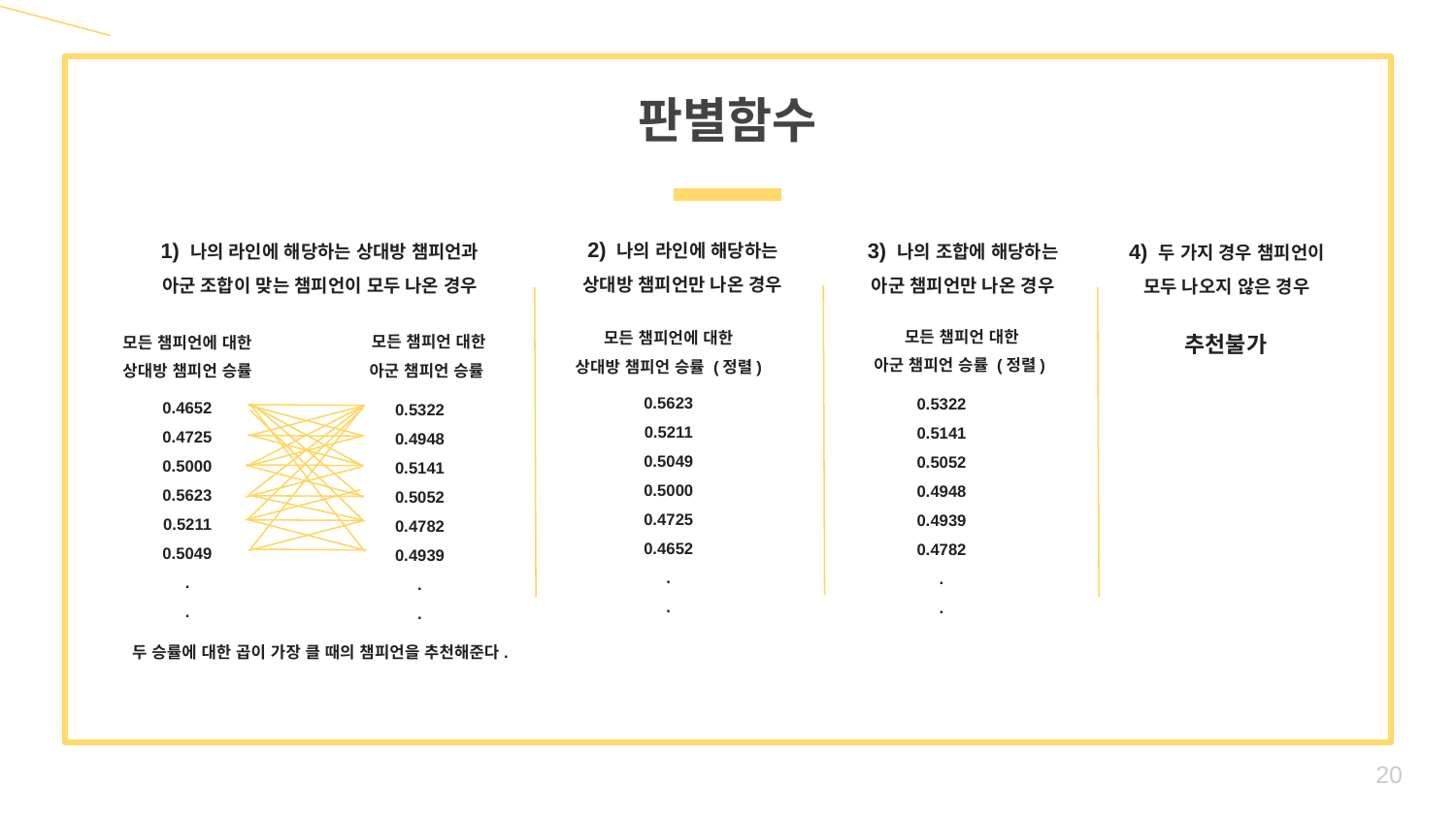

판별함수
2) 나의 라인에 해당하는
상대방 챔피언만 나온 경우

3) 나의 조합에 해당하는
아군 챔피언만 나온 경우

1) 나의 라인에 해당하는 상대방 챔피언과
아군 조합이 맞는 챔피언이 모두 나온 경우

4) 두 가지 경우 챔피언이
모두 나오지 않은 경우
모든 챔피언 대한
아군 챔피언 승률 (정렬)
추천불가
모든 챔피언에 대한
상대방 챔피언 승률 (정렬)

모든 챔피언 대한
아군 챔피언 승률
모든 챔피언에 대한
상대방 챔피언 승률

0.5623
0.5211
0.5049
0.5000
0.4725
0.4652
.
.
0.5322
0.5141
0.5052
0.4948
0.4939
0.4782
.
.
0.4652
0.4725
0.5000
0.5623
0.5211
0.5049
.
.
0.5322
0.4948
0.5141
0.5052
0.4782
0.4939
.
.
두 승률에 대한 곱이 가장 클 때의 챔피언을 추천해준다.
20